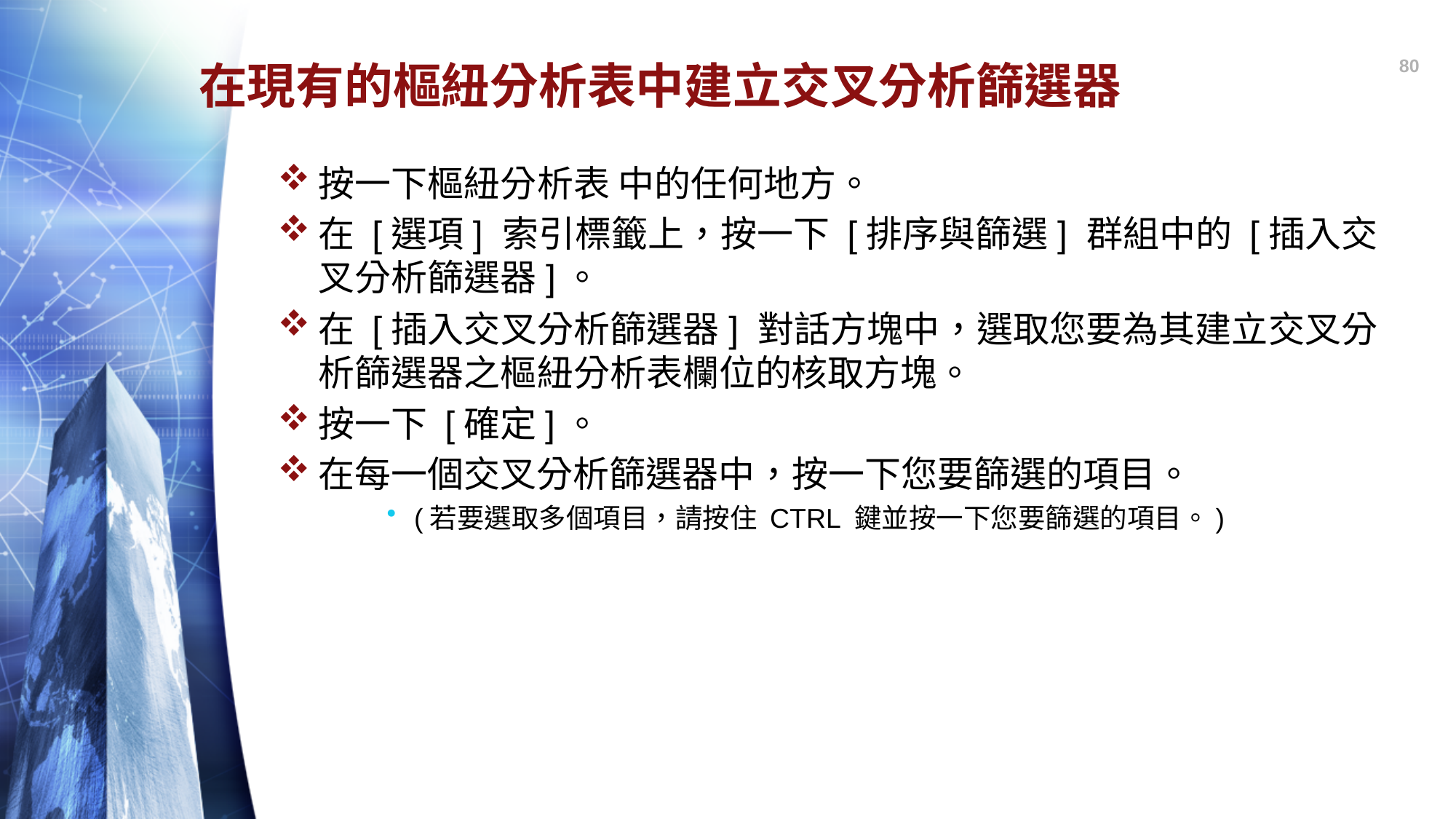

80
# 在現有的樞紐分析表中建立交叉分析篩選器
按一下樞紐分析表 中的任何地方。
在 [選項] 索引標籤上，按一下 [排序與篩選] 群組中的 [插入交叉分析篩選器]。
在 [插入交叉分析篩選器] 對話方塊中，選取您要為其建立交叉分析篩選器之樞紐分析表欄位的核取方塊。
按一下 [確定]。
在每一個交叉分析篩選器中，按一下您要篩選的項目。
(若要選取多個項目，請按住 CTRL 鍵並按一下您要篩選的項目。)